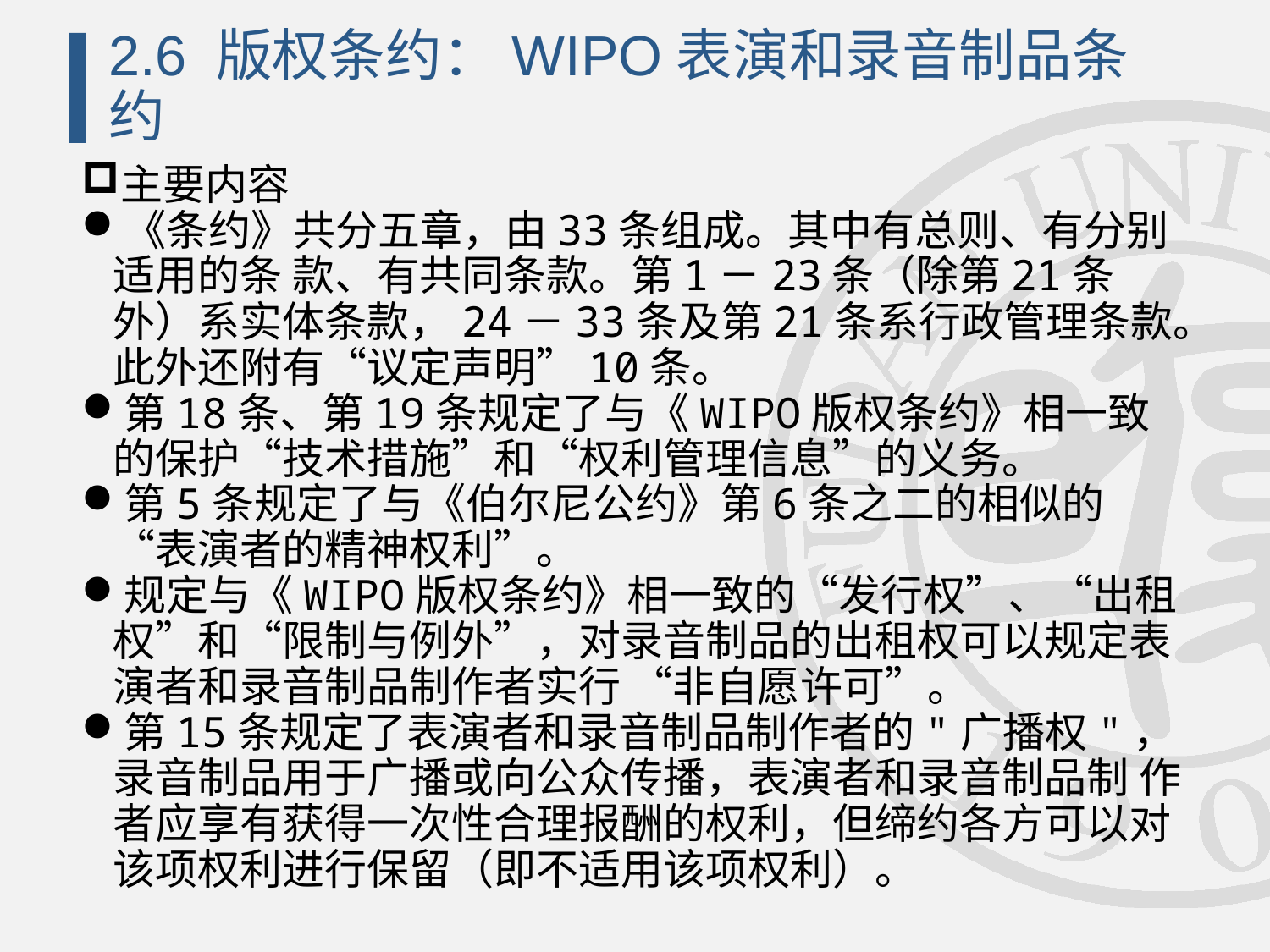

# 2.6 版权条约：WIPO表演和录音制品条约
主要内容
《条约》共分五章，由33条组成。其中有总则、有分别适用的条 款、有共同条款。第1－23条（除第21条外）系实体条款，24－33条及第21条系行政管理条款。此外还附有“议定声明”10条。
第18条、第19条规定了与《WIPO版权条约》相一致的保护“技术措施”和“权利管理信息”的义务。
第5条规定了与《伯尔尼公约》第6条之二的相似的“表演者的精神权利”。
规定与《WIPO版权条约》相一致的“发行权”、“出租权”和“限制与例外”，对录音制品的出租权可以规定表演者和录音制品制作者实行 “非自愿许可”。
第15条规定了表演者和录音制品制作者的"广播权"，录音制品用于广播或向公众传播，表演者和录音制品制 作者应享有获得一次性合理报酬的权利，但缔约各方可以对该项权利进行保留（即不适用该项权利）。